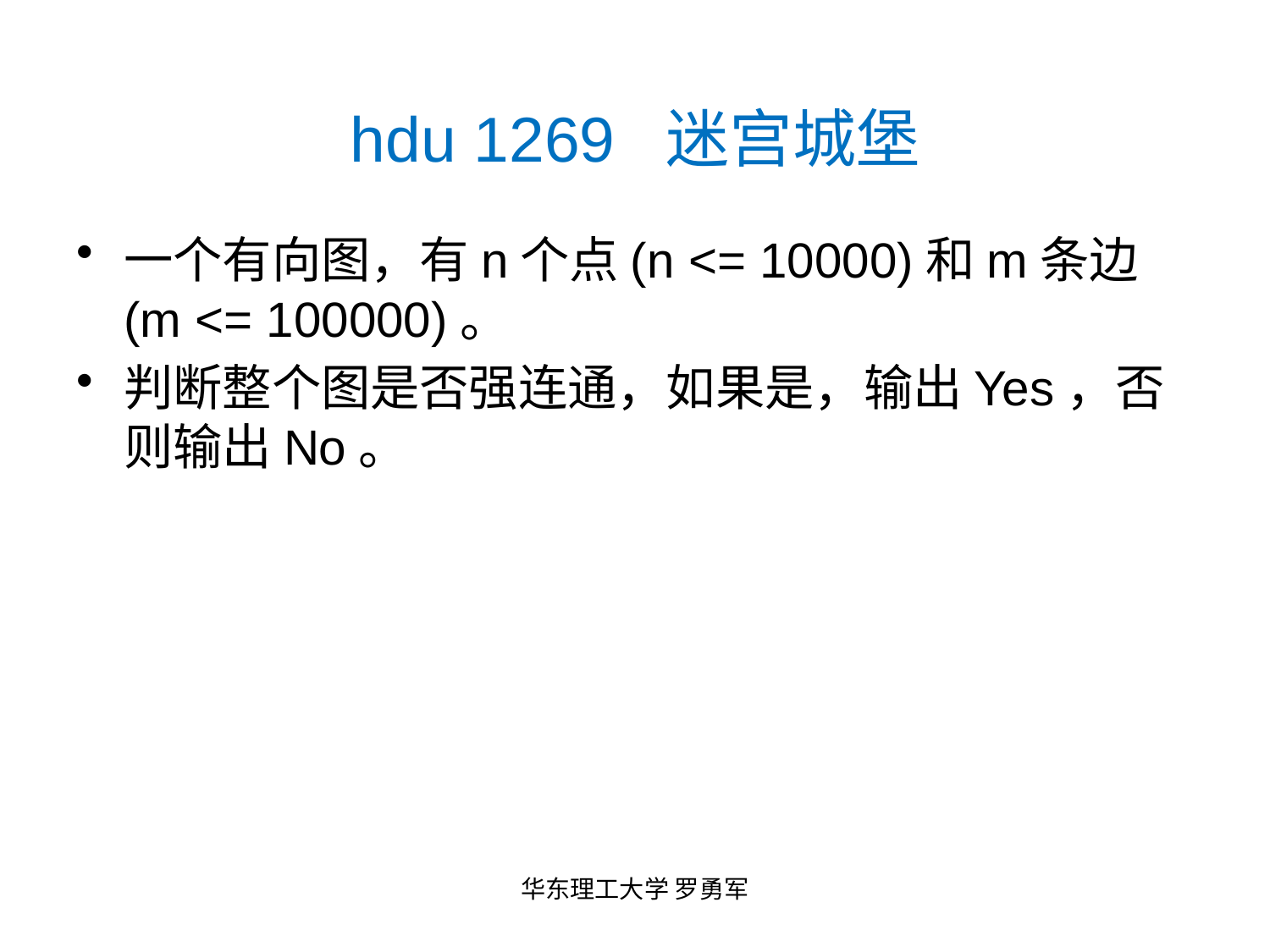

# hdu 1269  迷宫城堡
一个有向图，有n个点(n <= 10000)和m条边(m <= 100000)。
判断整个图是否强连通，如果是，输出Yes，否则输出No。

华东理工大学 罗勇军